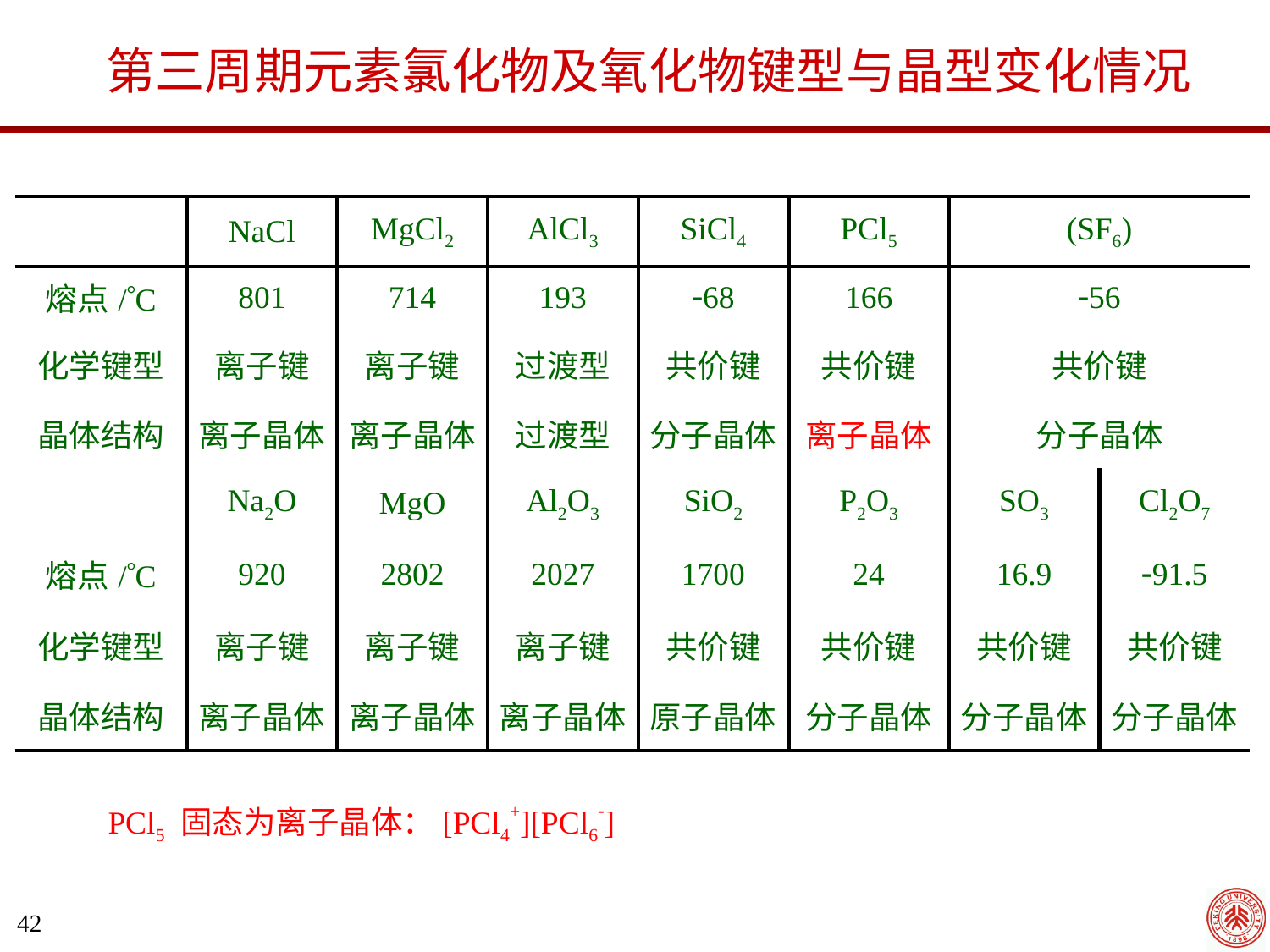

第三周期元素氯化物及氧化物键型与晶型变化情况

|  | NaCl | MgCl2 | AlCl3 | SiCl4 | PCl5 | (SF6) |  |
| --- | --- | --- | --- | --- | --- | --- | --- |
| 熔点/°C | 801 | 714 | 193 | −68 | 166 | −56 |  |
| 化学键型 | 离子键 | 离子键 | 过渡型 | 共价键 | 共价键 | 共价键 |  |
| 晶体结构 | 离子晶体 | 离子晶体 | 过渡型 | 分子晶体 | 离子晶体 | 分子晶体 |  |
|  | Na2O | MgO | Al2O3 | SiO2 | P2O3 | SO3 | Cl2O7 |
| 熔点/°C | 920 | 2802 | 2027 | 1700 | 24 | 16.9 | −91.5 |
| 化学键型 | 离子键 | 离子键 | 离子键 | 共价键 | 共价键 | 共价键 | 共价键 |
| 晶体结构 | 离子晶体 | 离子晶体 | 离子晶体 | 原子晶体 | 分子晶体 | 分子晶体 | 分子晶体 |
PCl5 固态为离子晶体：[PCl4+][PCl6−]
42